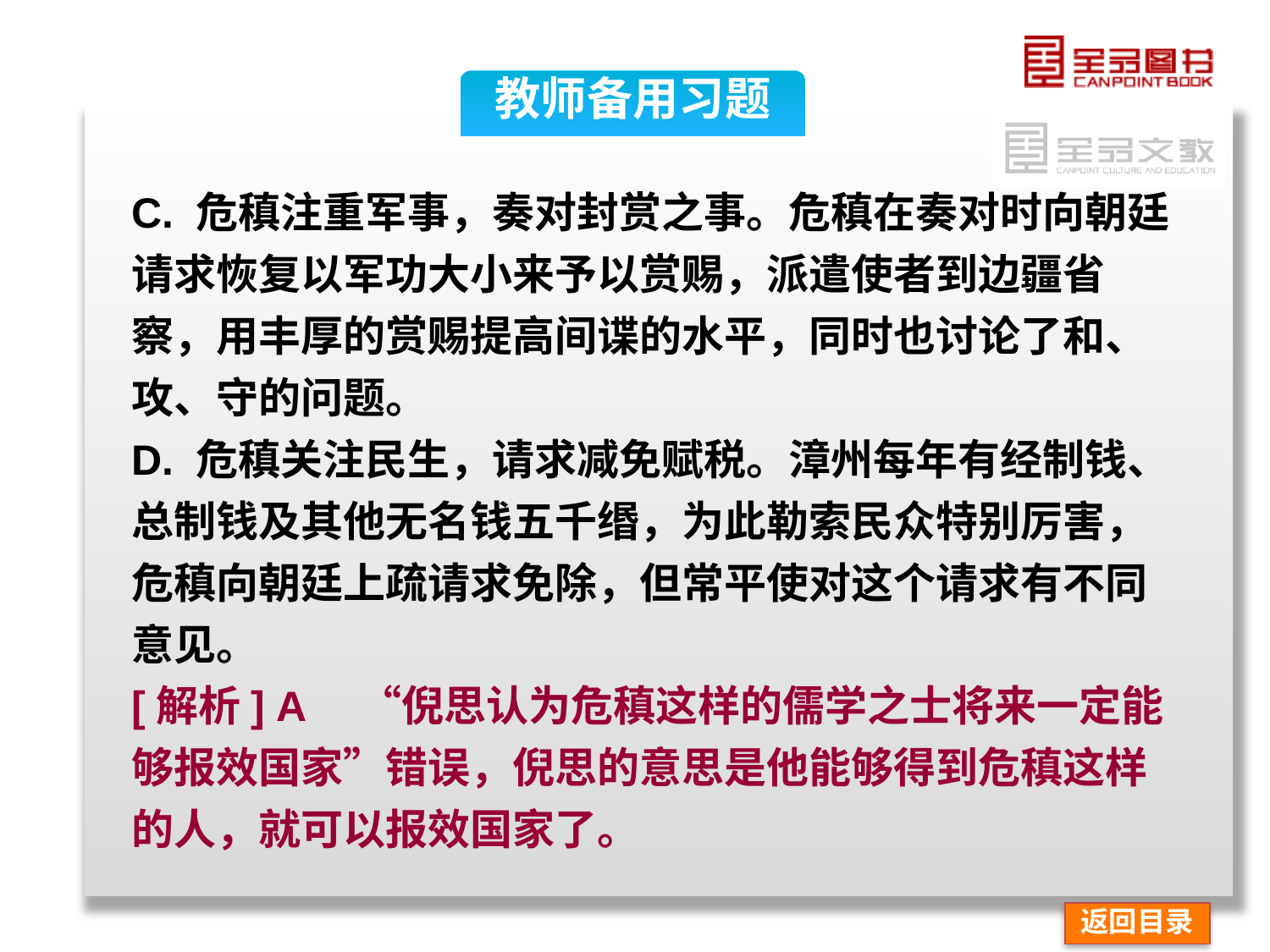

教师备用习题
C. 危稹注重军事，奏对封赏之事。危稹在奏对时向朝廷请求恢复以军功大小来予以赏赐，派遣使者到边疆省察，用丰厚的赏赐提高间谍的水平，同时也讨论了和、攻、守的问题。
D. 危稹关注民生，请求减免赋税。漳州每年有经制钱、总制钱及其他无名钱五千缗，为此勒索民众特别厉害，危稹向朝廷上疏请求免除，但常平使对这个请求有不同意见。
[解析] A　“倪思认为危稹这样的儒学之士将来一定能够报效国家”错误，倪思的意思是他能够得到危稹这样的人，就可以报效国家了。

返回目录